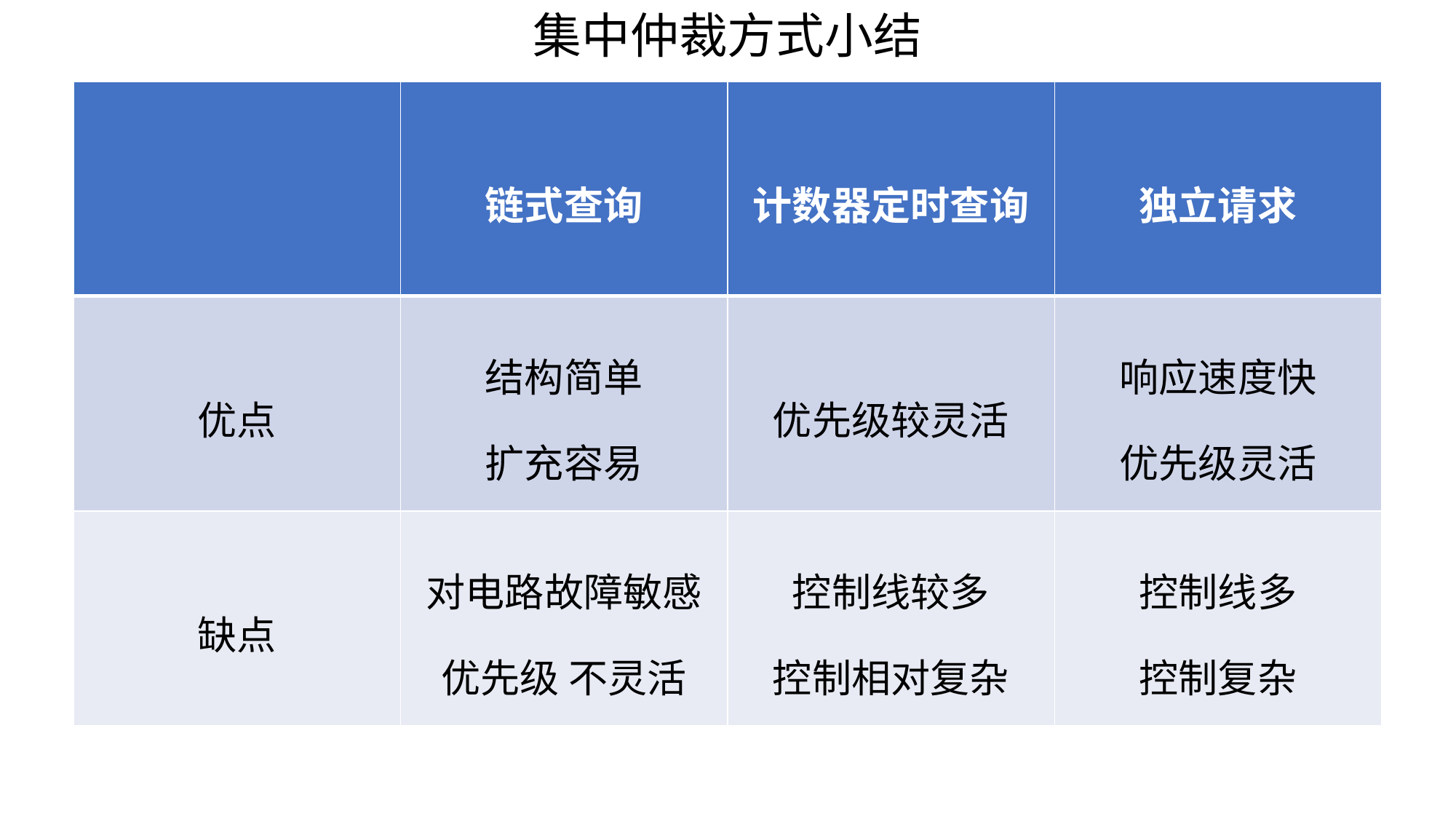

集中仲裁方式小结
|  | 链式查询 | 计数器定时查询 | 独立请求 |
| --- | --- | --- | --- |
| 优点 | 结构简单 扩充容易 | 优先级较灵活 | 响应速度快 优先级灵活 |
| 缺点 | 对电路故障敏感 优先级 不灵活 | 控制线较多 控制相对复杂 | 控制线多 控制复杂 |